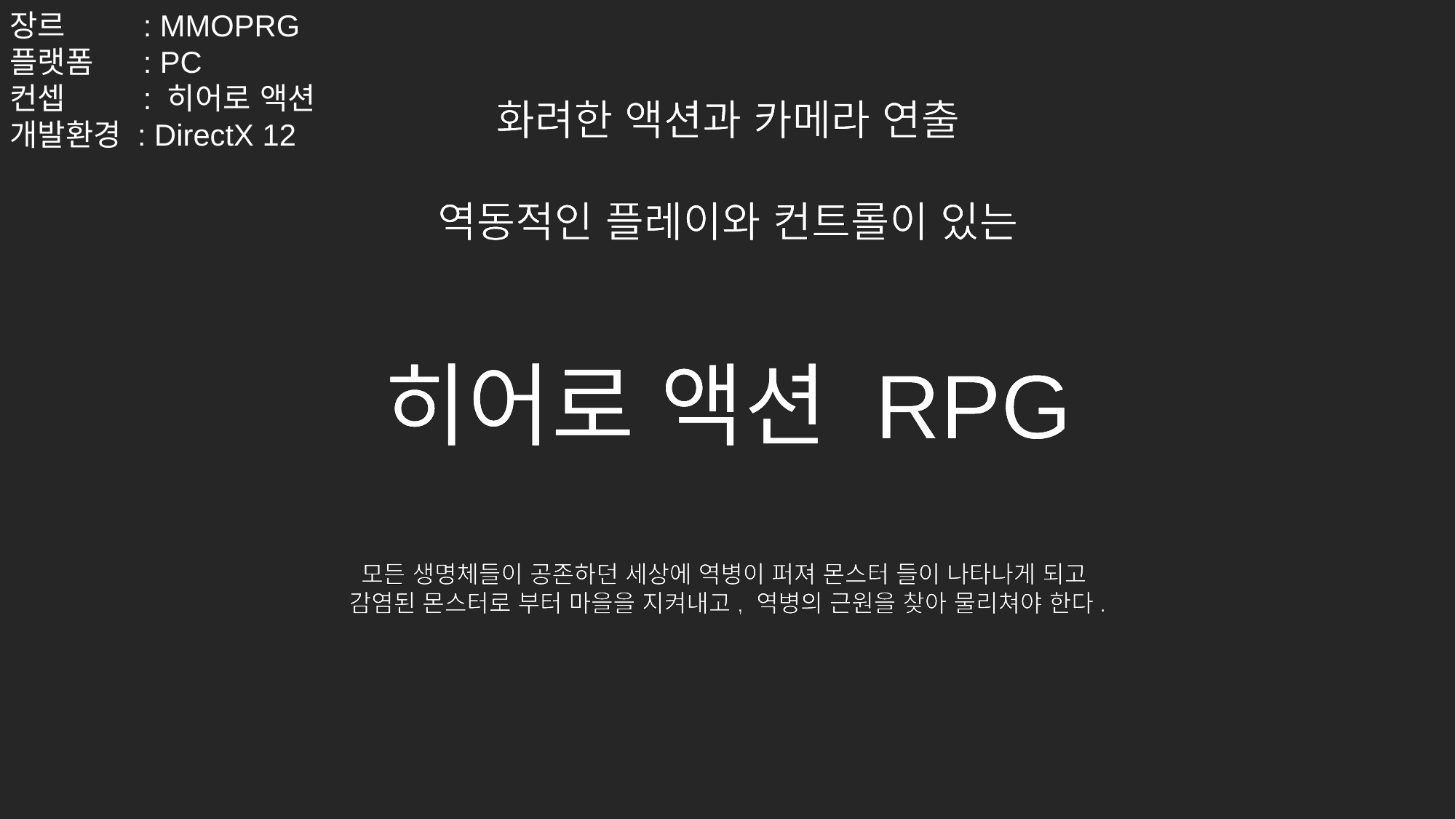

장르	  : MMOPRG
플랫폼	  : PC
컨셉	  : 히어로 액션
개발환경 : DirectX 12

화려한 액션과 카메라 연출

역동적인 플레이와 컨트롤이 있는

히어로 액션 RPG

모든 생명체들이 공존하던 세상에 역병이 퍼져 몬스터 들이 나타나게 되고
감염된 몬스터로 부터 마을을 지켜내고, 역병의 근원을 찾아 물리쳐야 한다.